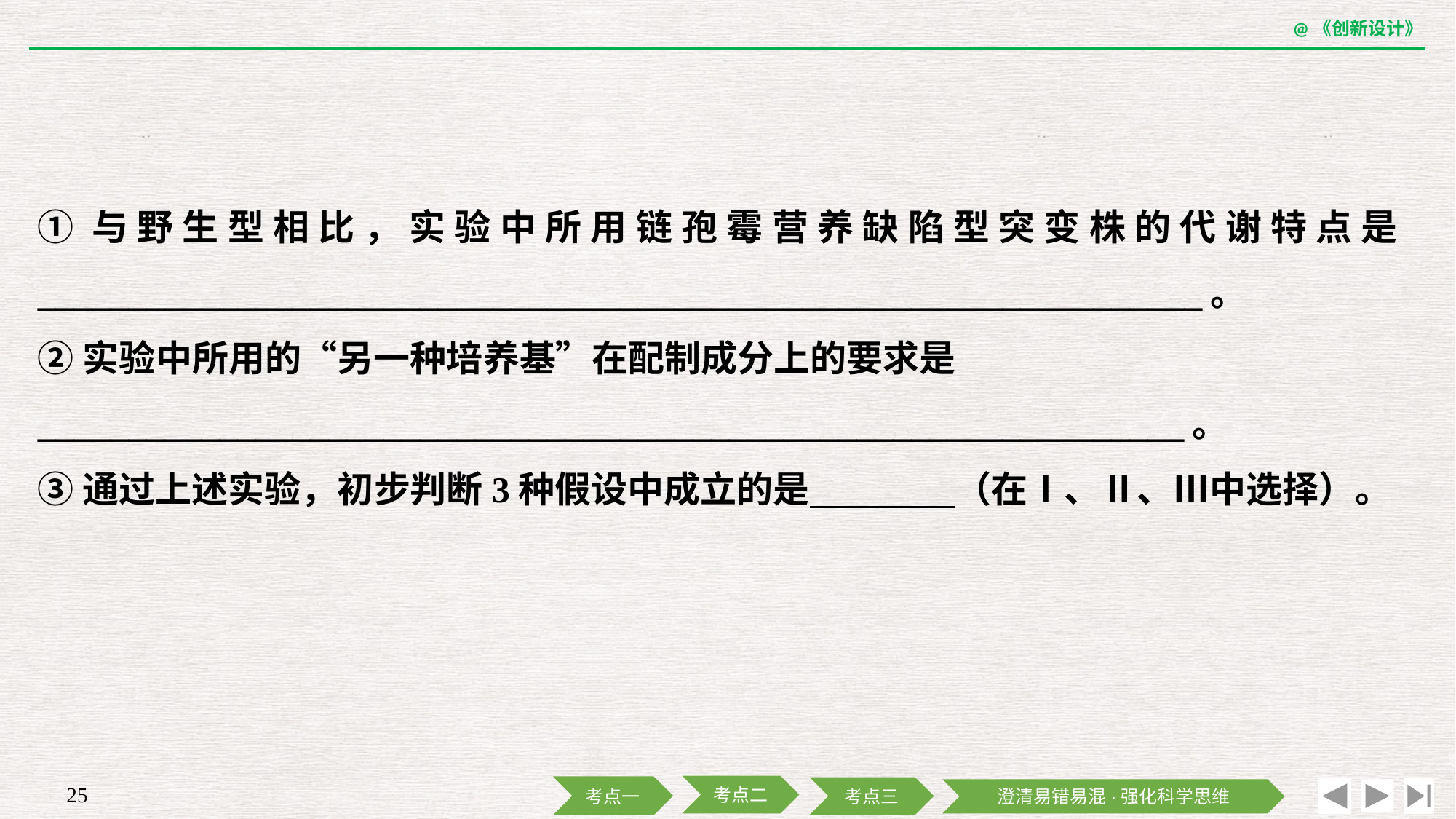

①与野生型相比，实验中所用链孢霉营养缺陷型突变株的代谢特点是________________________________________________________________。
②实验中所用的“另一种培养基”在配制成分上的要求是
_______________________________________________________________。
③通过上述实验，初步判断3种假设中成立的是　　　　（在Ⅰ、Ⅱ、Ⅲ中选择）。